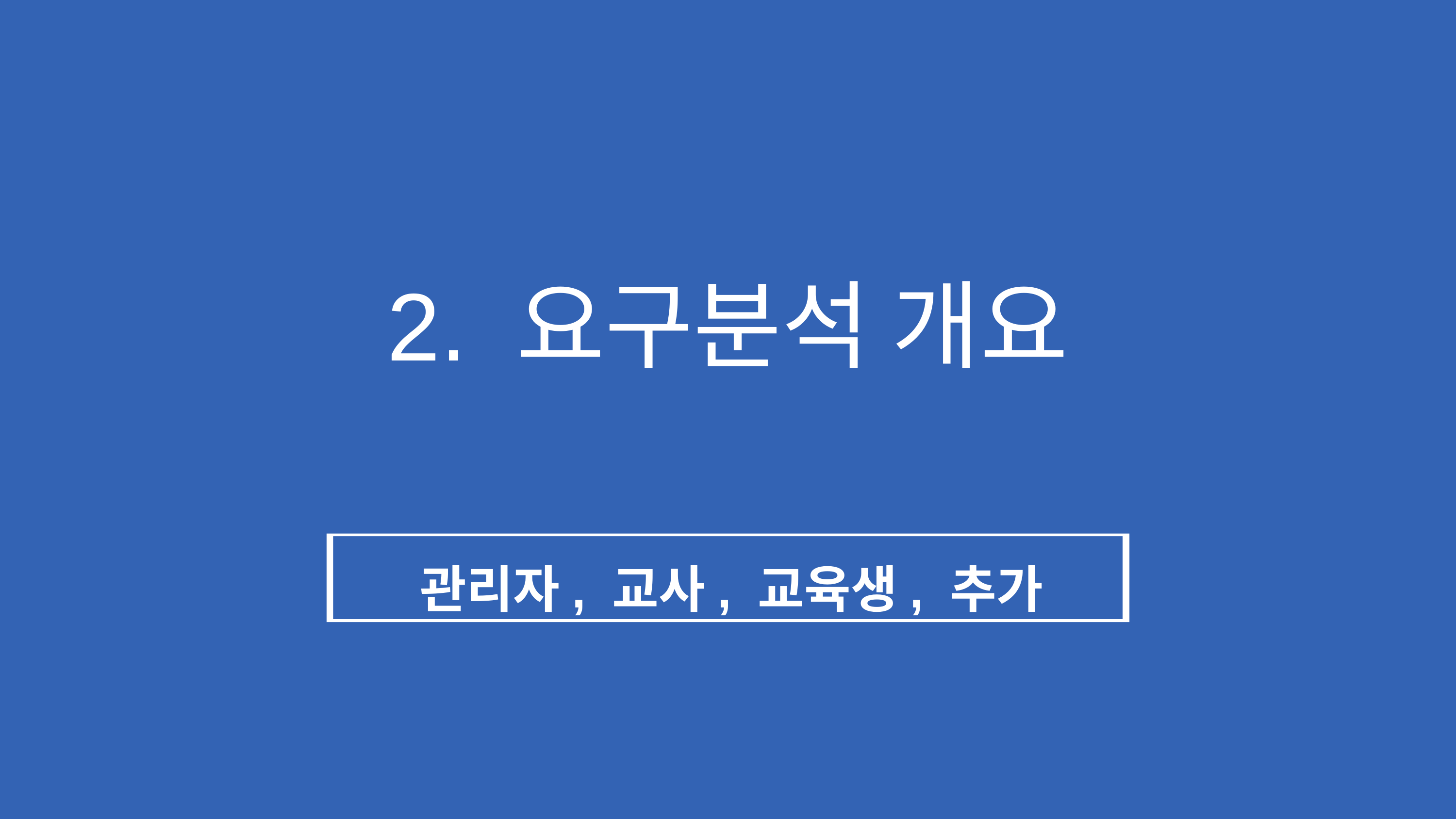

2. 요구분석 개요

관리자, 교사, 교육생, 추가